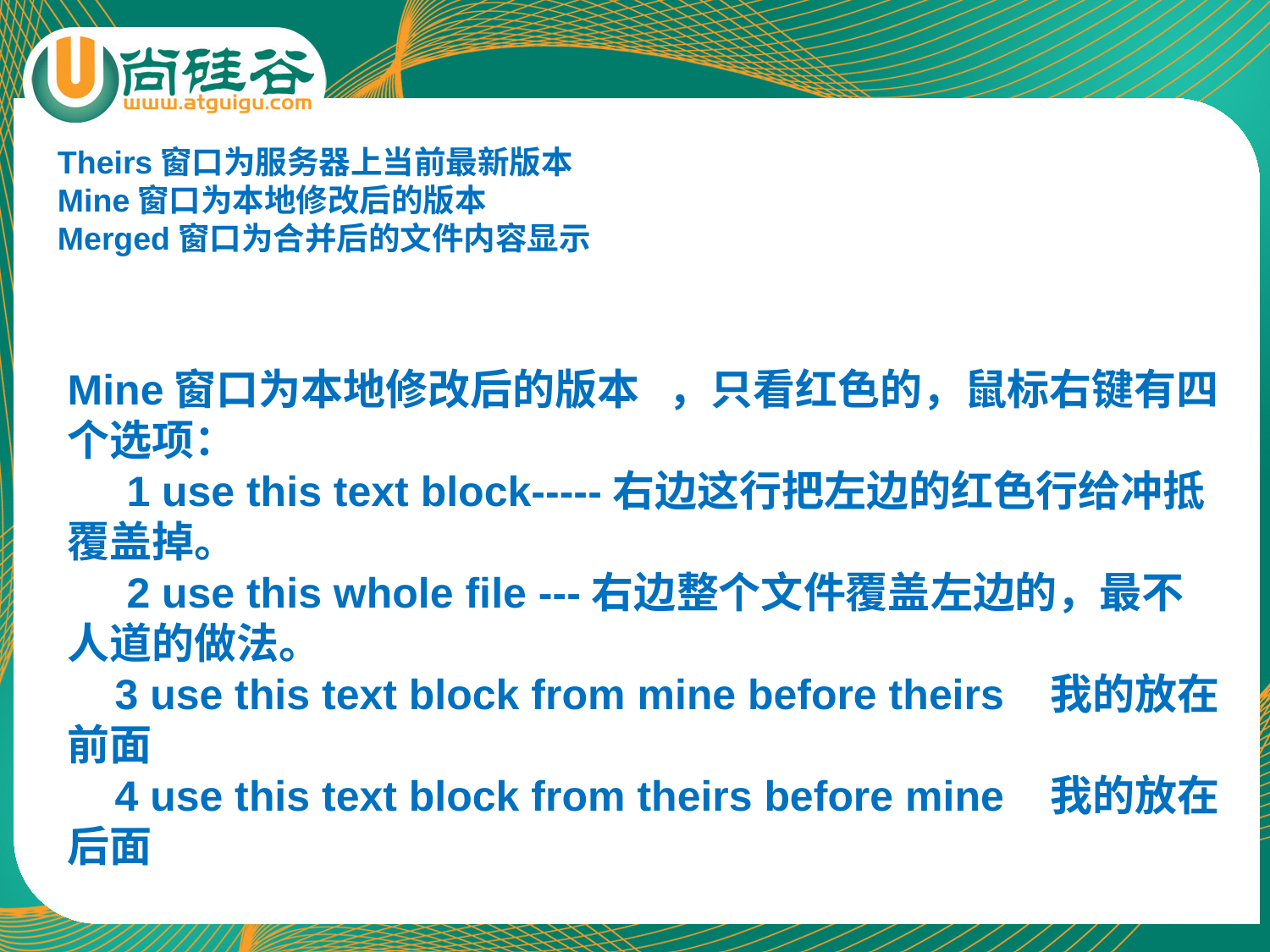

Theirs窗口为服务器上当前最新版本
Mine窗口为本地修改后的版本
Merged窗口为合并后的文件内容显示
Mine窗口为本地修改后的版本   ，只看红色的，鼠标右键有四个选项：
     1 use this text block-----右边这行把左边的红色行给冲抵覆盖掉。
     2 use this whole file ---右边整个文件覆盖左边的，最不人道的做法。
    3 use this text block from mine before theirs   我的放在前面
    4 use this text block from theirs before mine   我的放在后面